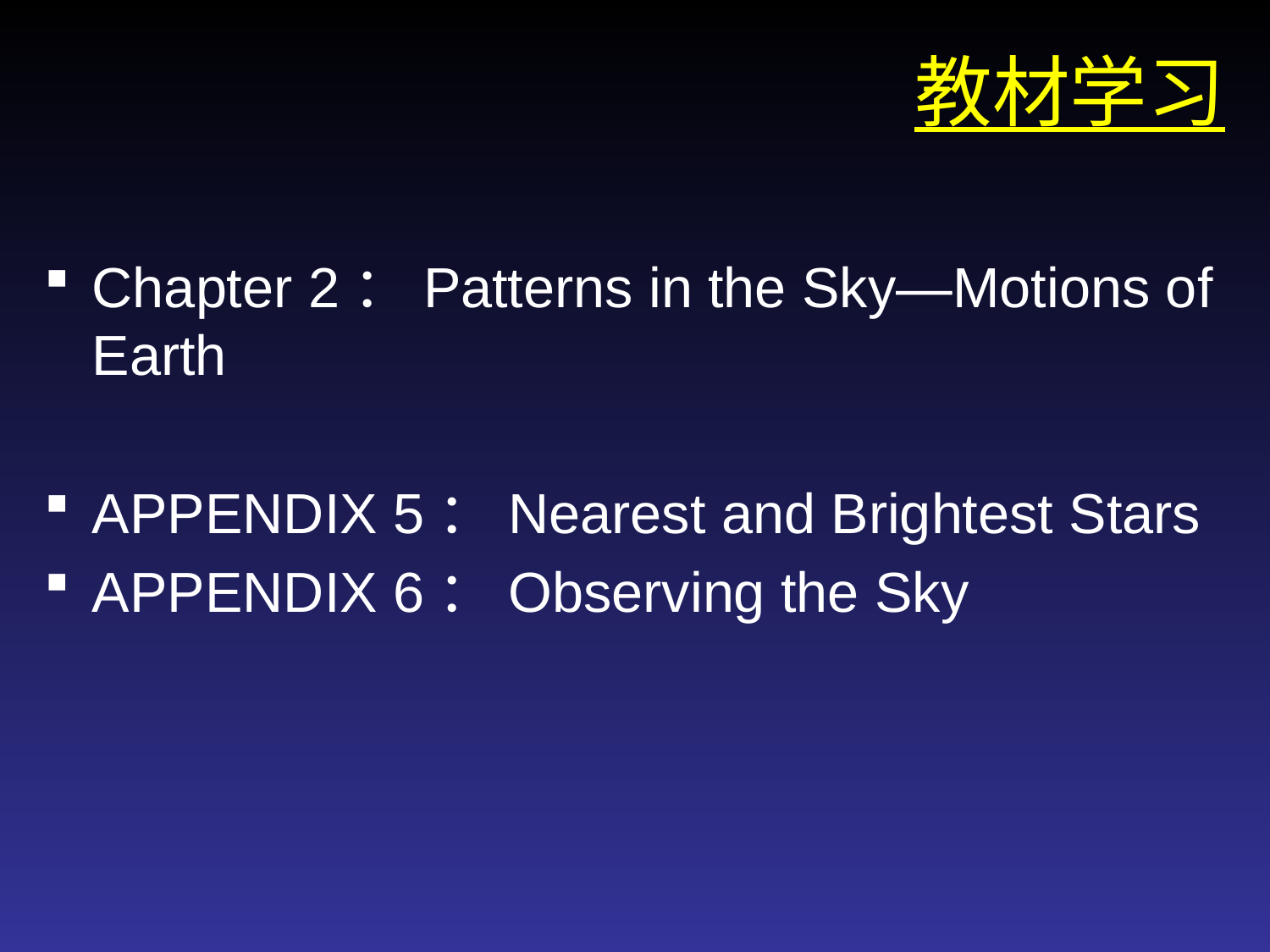

# 教材学习

Chapter 2：Patterns in the Sky—Motions of Earth

APPENDIX 5：Nearest and Brightest Stars
APPENDIX 6：Observing the Sky